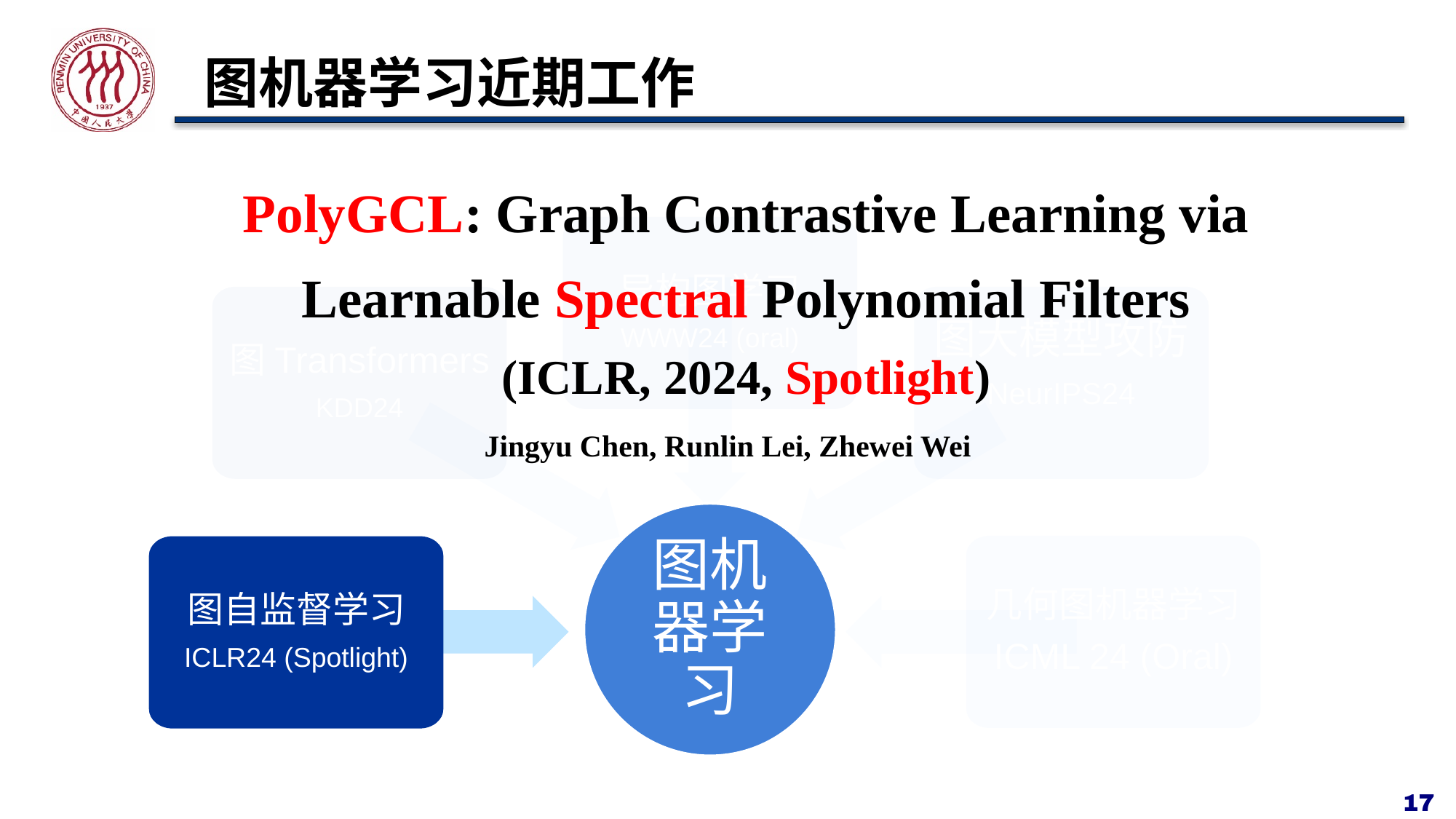

# 图机器学习近期工作
PolyGCL: Graph Contrastive Learning via Learnable Spectral Polynomial Filters
(ICLR, 2024, Spotlight)
异构图学习
WWW24 (oral)
图Transformers
KDD24
图大模型攻防
NeurIPS24

Jingyu Chen, Runlin Lei, Zhewei Wei

图机器学习
几何图机器学习
ICML 24 (Oral)
图自监督学习
ICLR24 (Spotlight)